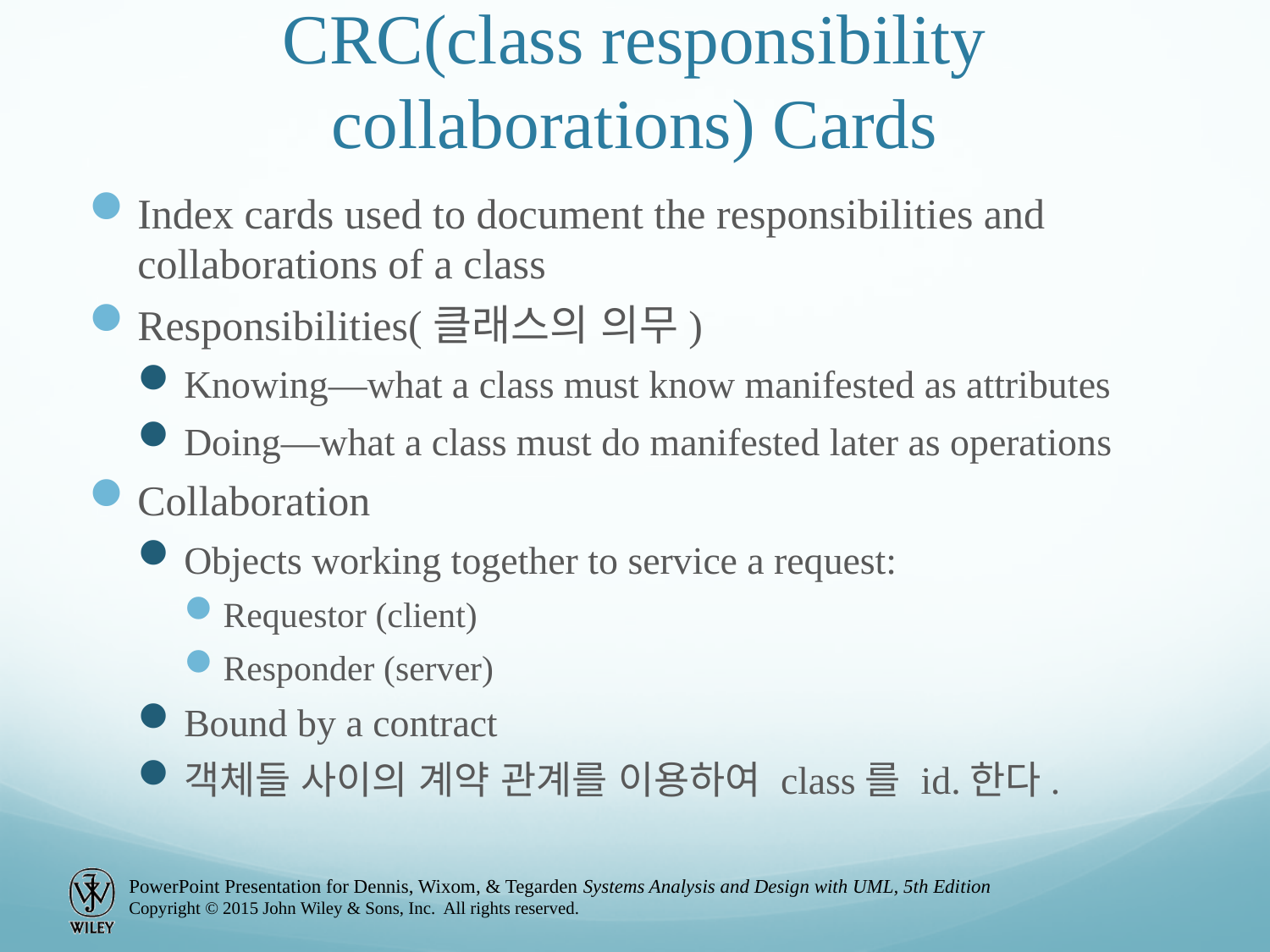

# CRC(class responsibility collaborations) Cards
Index cards used to document the responsibilities and collaborations of a class
Responsibilities(클래스의 의무)
Knowing—what a class must know manifested as attributes
Doing—what a class must do manifested later as operations
Collaboration
Objects working together to service a request:
Requestor (client)
Responder (server)
Bound by a contract
객체들 사이의 계약 관계를 이용하여 class를 id.한다.